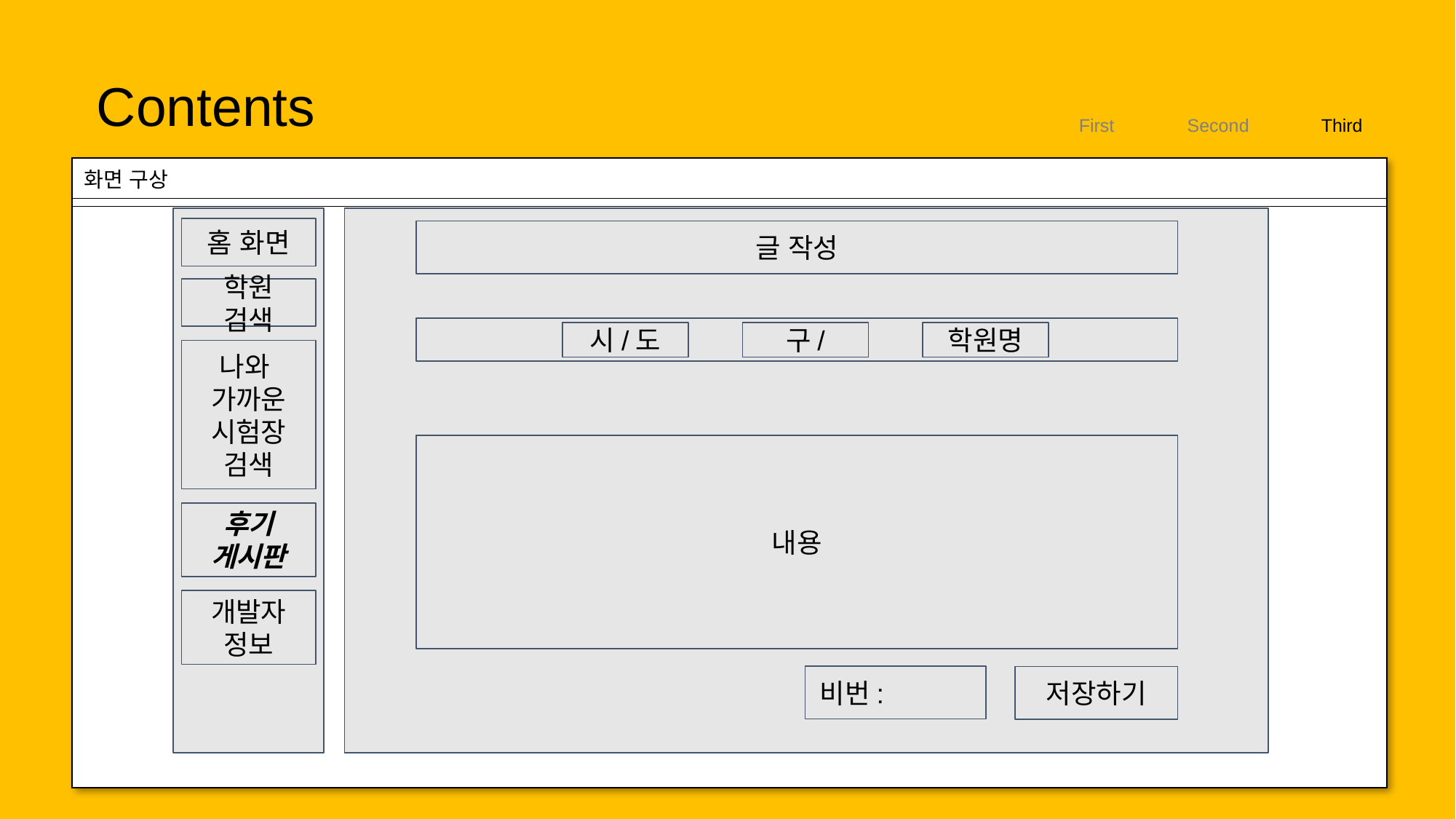

Contents
First
Second
Third

화면 구상

홈 화면
글 작성
학원 검색

시/도
구/
학원명
나와
가까운
시험장
검색
내용
후기
게시판
개발자 정보
비번:
저장하기